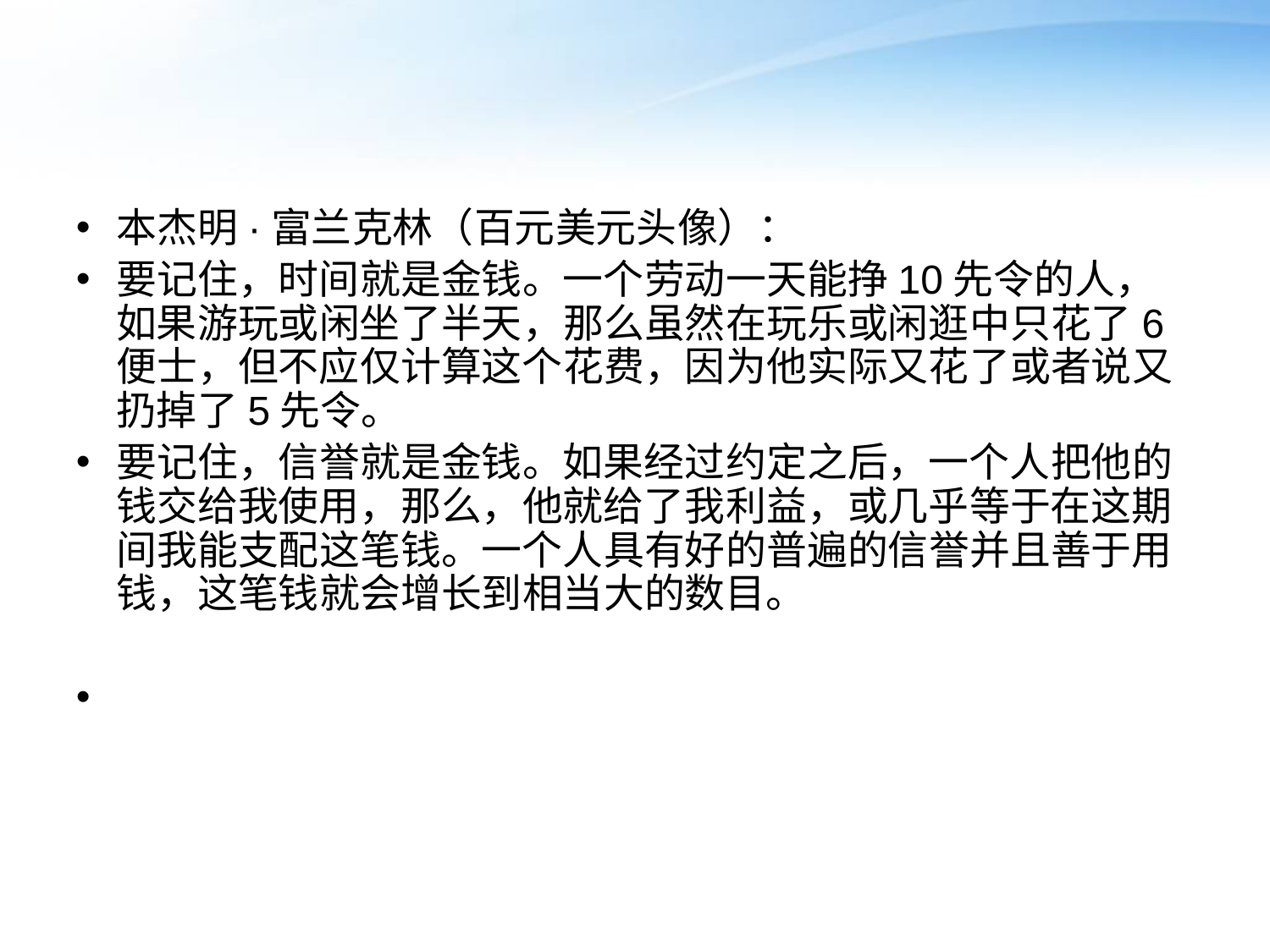

#
本杰明·富兰克林（百元美元头像）：
要记住，时间就是金钱。一个劳动一天能挣10先令的人，如果游玩或闲坐了半天，那么虽然在玩乐或闲逛中只花了6便士，但不应仅计算这个花费，因为他实际又花了或者说又扔掉了5先令。
要记住，信誉就是金钱。如果经过约定之后，一个人把他的钱交给我使用，那么，他就给了我利益，或几乎等于在这期间我能支配这笔钱。一个人具有好的普遍的信誉并且善于用钱，这笔钱就会增长到相当大的数目。